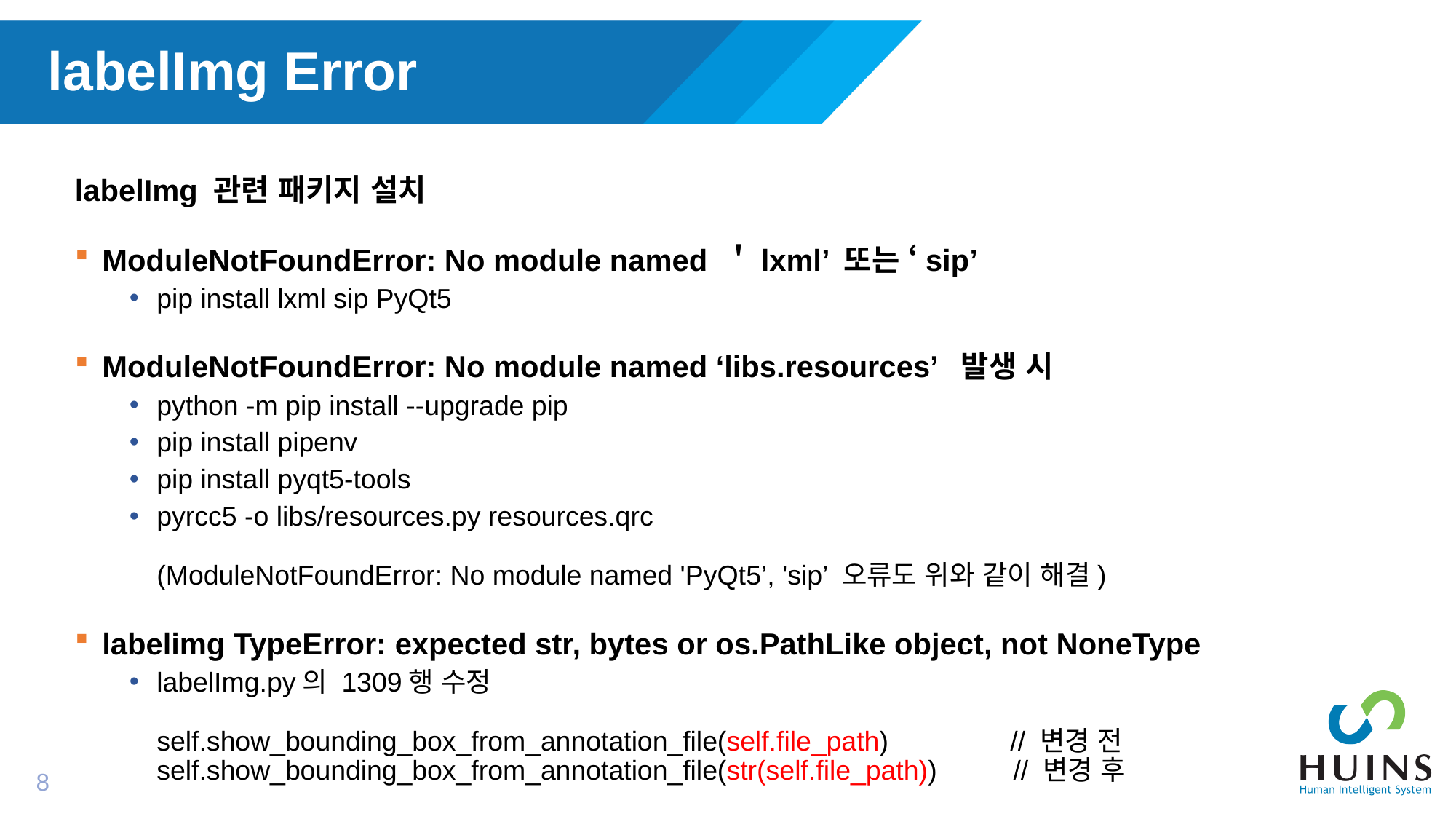

# labelImg Error
labelImg 관련 패키지 설치
ModuleNotFoundError: No module named ＇lxml’ 또는 ‘sip’
pip install lxml sip PyQt5
ModuleNotFoundError: No module named ‘libs.resources’  발생 시
python -m pip install --upgrade pip
pip install pipenv
pip install pyqt5-tools
pyrcc5 -o libs/resources.py resources.qrc
(ModuleNotFoundError: No module named 'PyQt5’, 'sip’ 오류도 위와 같이 해결)
labelimg TypeError: expected str, bytes or os.PathLike object, not NoneType
labelImg.py의 1309행 수정
self.show_bounding_box_from_annotation_file(self.file_path)                // 변경 전
self.show_bounding_box_from_annotation_file(str(self.file_path))          // 변경 후

8